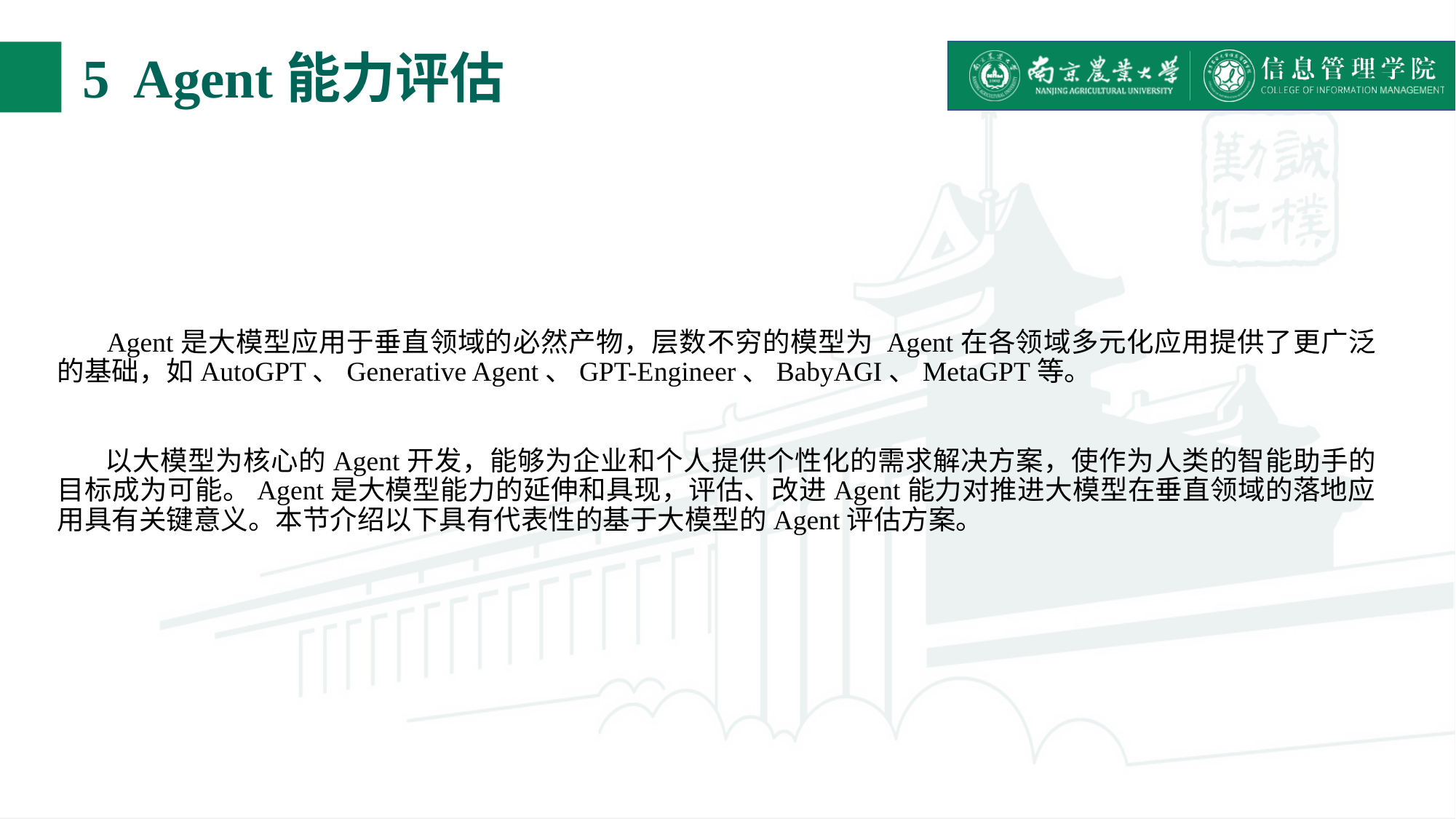

# 5  Agent能力评估

   Agent是大模型应用于垂直领域的必然产物，层数不穷的模型为 Agent在各领域多元化应用提供了更广泛的基础，如AutoGPT、Generative Agent、GPT-Engineer、BabyAGI、MetaGPT等。

  以大模型为核心的Agent开发，能够为企业和个人提供个性化的需求解决方案，使作为人类的智能助手的目标成为可能。Agent是大模型能力的延伸和具现，评估、改进Agent能力对推进大模型在垂直领域的落地应用具有关键意义。本节介绍以下具有代表性的基于大模型的Agent评估方案。